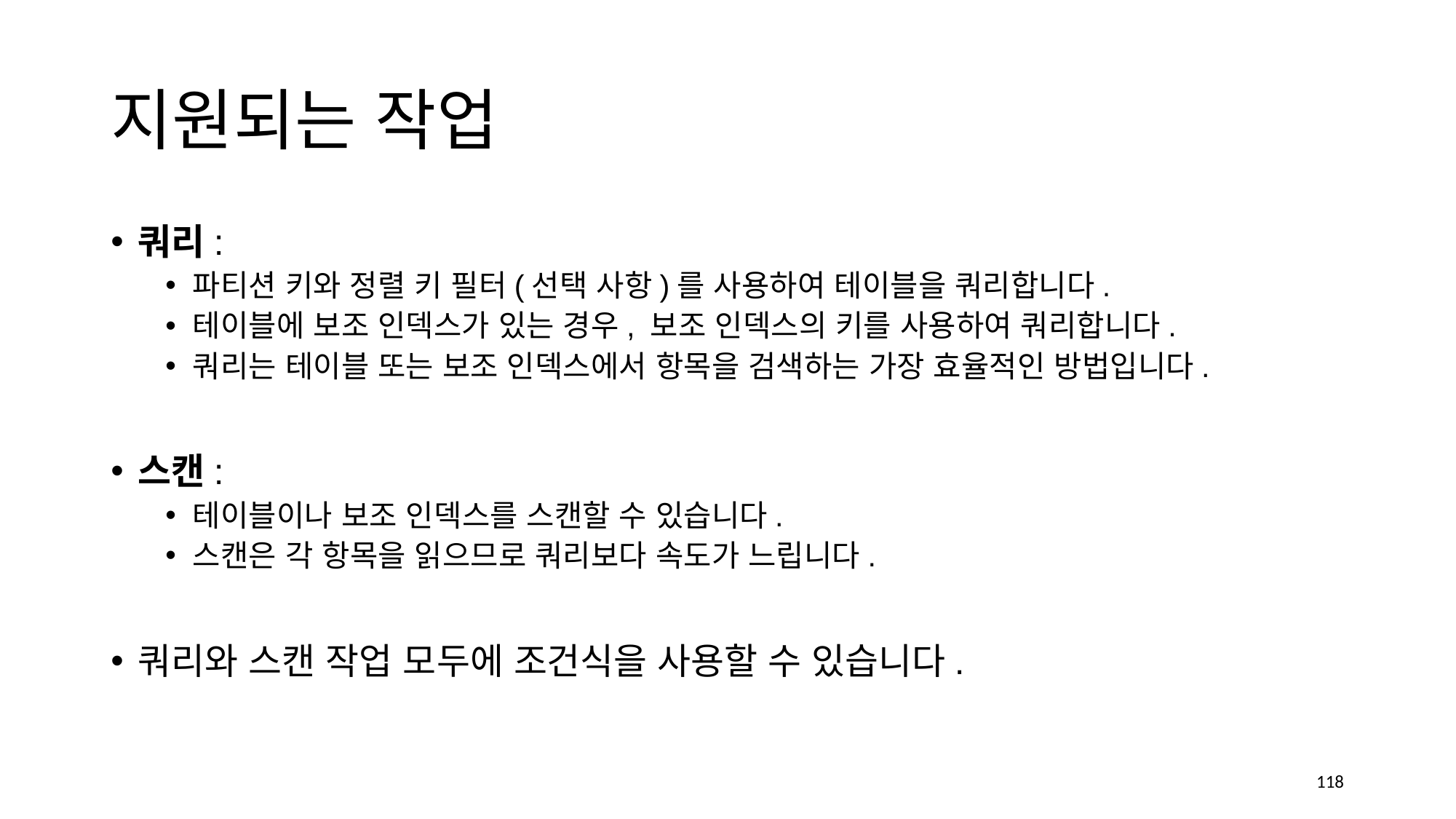

# 지원되는 작업
쿼리:
파티션 키와 정렬 키 필터(선택 사항)를 사용하여 테이블을 쿼리합니다.
테이블에 보조 인덱스가 있는 경우, 보조 인덱스의 키를 사용하여 쿼리합니다.
쿼리는 테이블 또는 보조 인덱스에서 항목을 검색하는 가장 효율적인 방법입니다.

스캔:
테이블이나 보조 인덱스를 스캔할 수 있습니다.
스캔은 각 항목을 읽으므로 쿼리보다 속도가 느립니다.

쿼리와 스캔 작업 모두에 조건식을 사용할 수 있습니다.
118